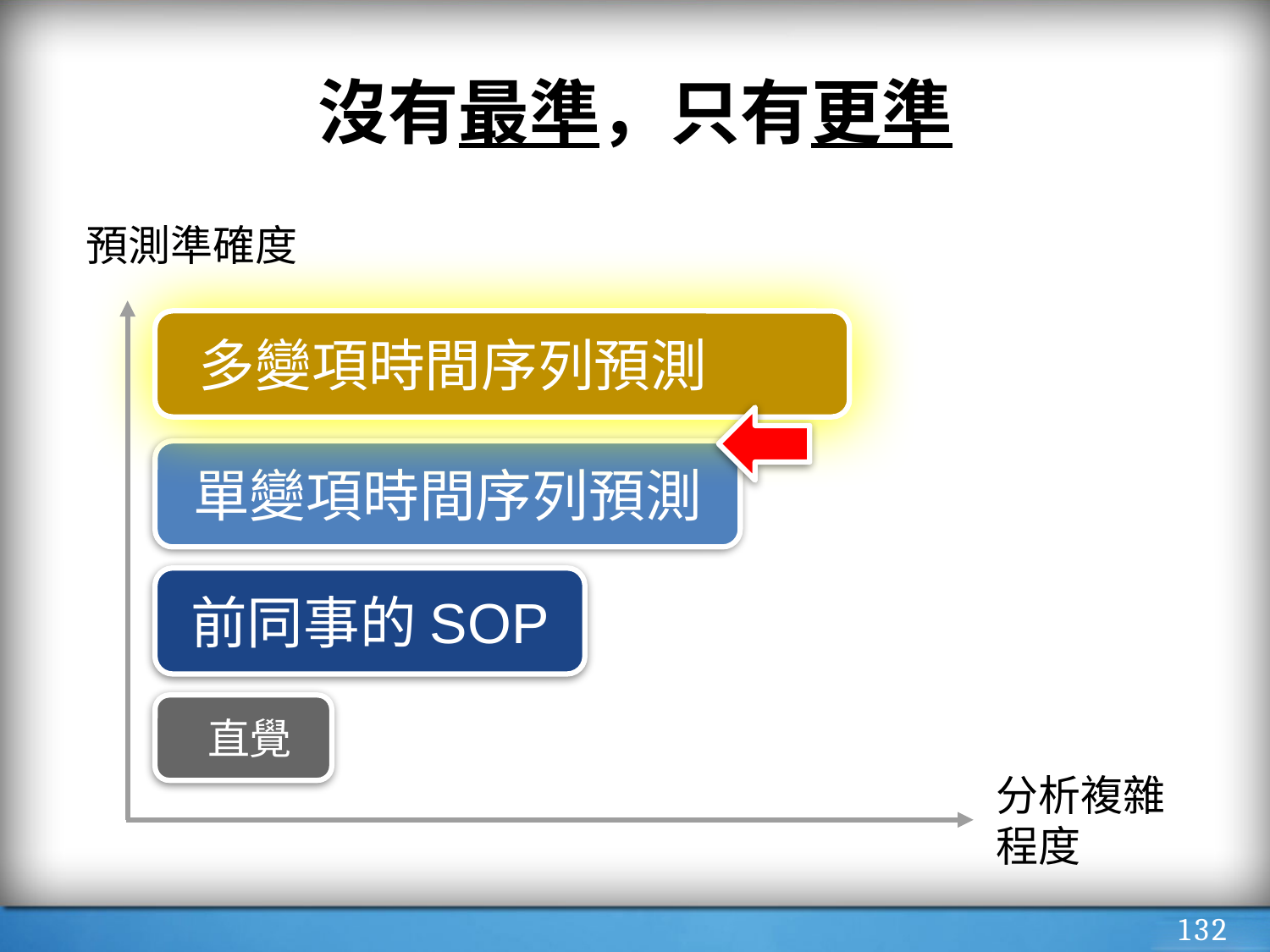

# 沒有最準，只有更準
預測準確度

  多變項時間序列預測

單變項時間序列預測
前同事的SOP
    直覺
分析複雜
程度
132